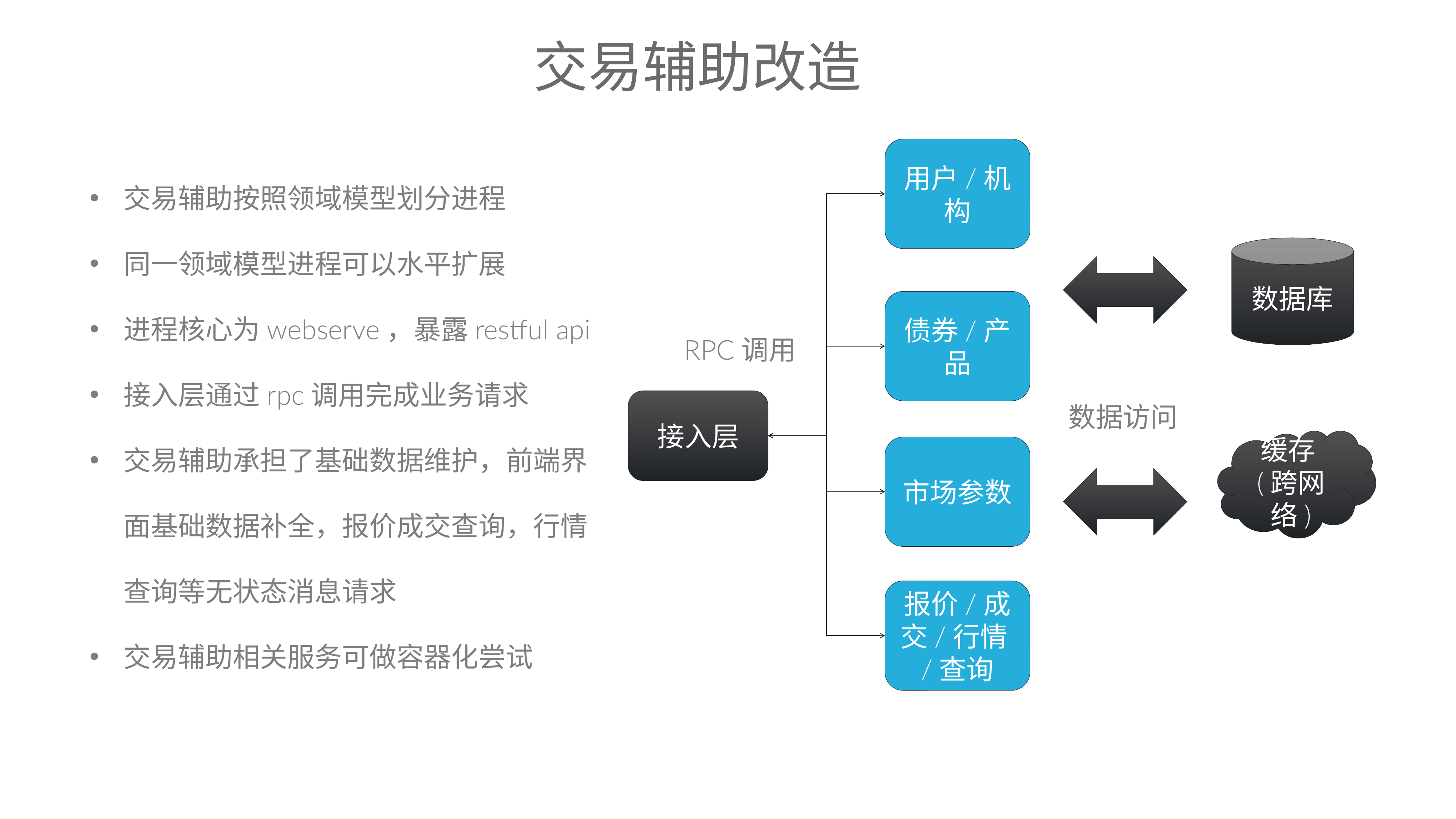

交易辅助改造
用户/机构
交易辅助按照领域模型划分进程
同一领域模型进程可以水平扩展
进程核心为webserve，暴露restful api
接入层通过rpc调用完成业务请求
交易辅助承担了基础数据维护，前端界面基础数据补全，报价成交查询，行情查询等无状态消息请求
交易辅助相关服务可做容器化尝试
数据库

债券/产品
RPC调用
接入层
数据访问
缓存(跨网络)
市场参数

报价/成交/行情/查询